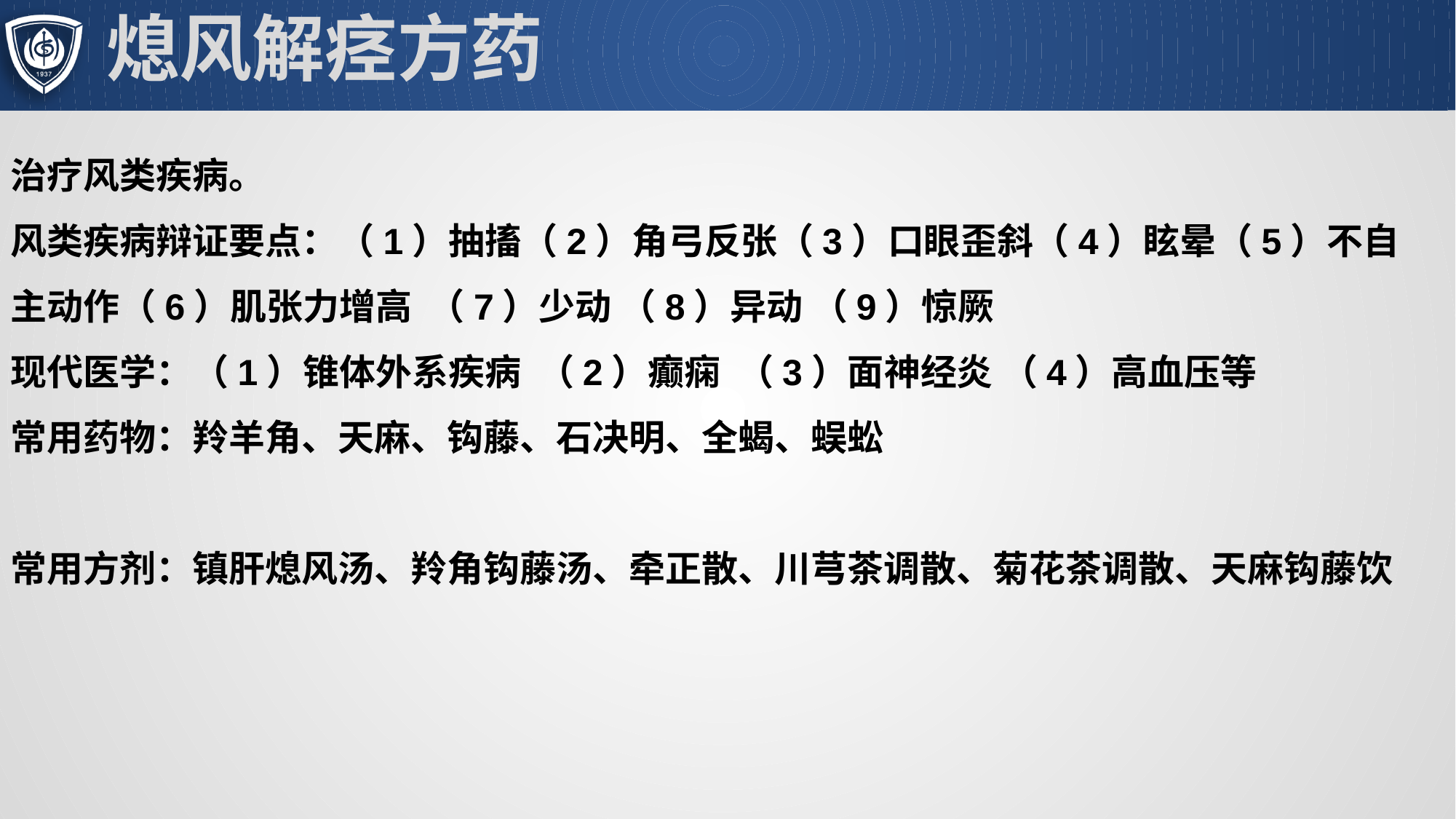

# 熄风解痉方药
治疗风类疾病。
风类疾病辩证要点：（1）抽搐（2）角弓反张（3）口眼歪斜（4）眩晕（5）不自主动作（6）肌张力增高  （7）少动 （8）异动 （9）惊厥
现代医学：（1）锥体外系疾病  （2）癫痫  （3）面神经炎 （4）高血压等
常用药物：羚羊角、天麻、钩藤、石决明、全蝎、蜈蚣

常用方剂：镇肝熄风汤、羚角钩藤汤、牵正散、川芎茶调散、菊花茶调散、天麻钩藤饮